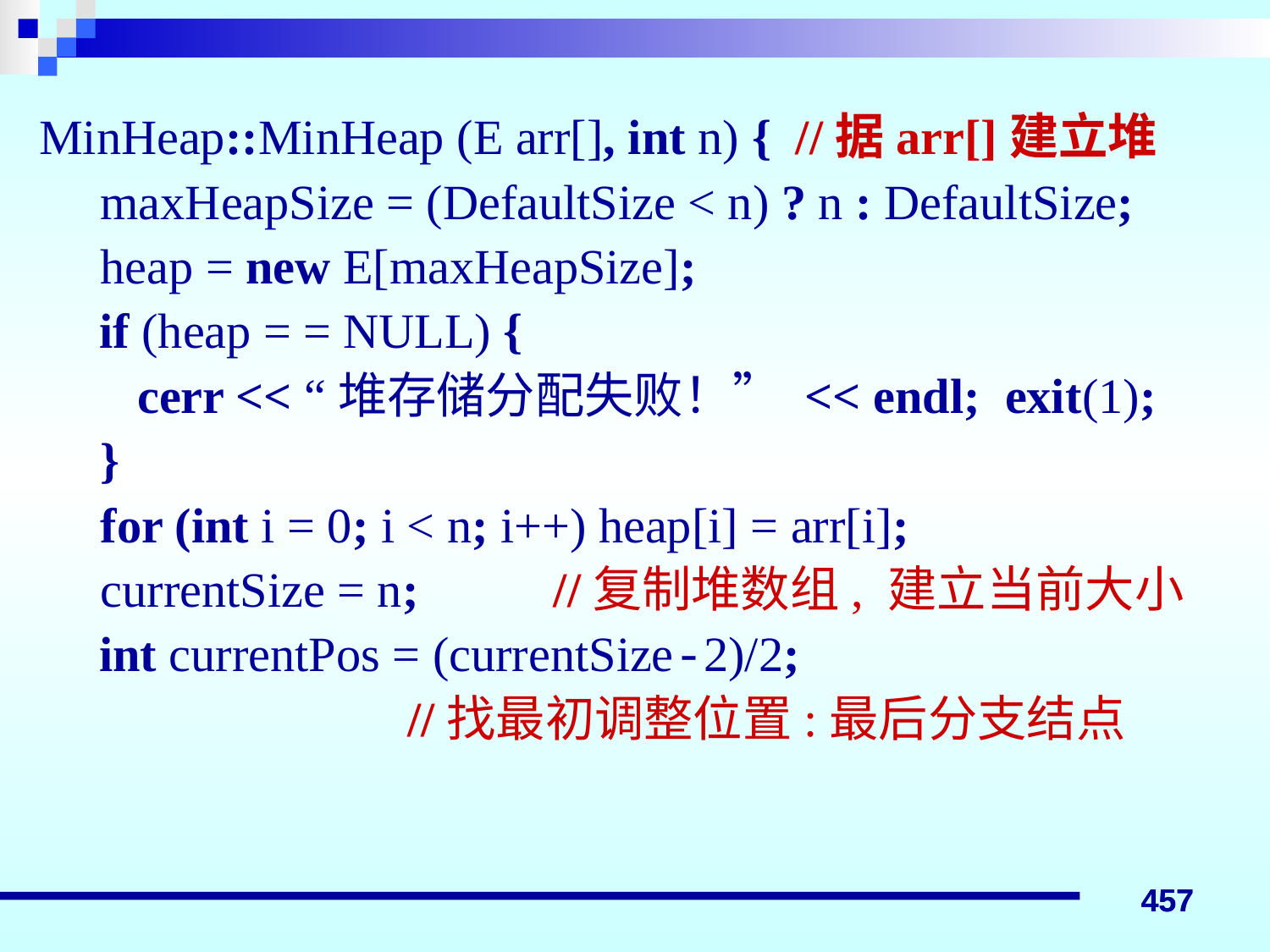

MinHeap::MinHeap (E arr[], int n) {  //据arr[]建立堆
     maxHeapSize = (DefaultSize < n) ? n : DefaultSize;
     heap = new E[maxHeapSize];
	 if (heap = = NULL) {
        cerr << “堆存储分配失败！” << endl;  exit(1);
     }
     for (int i = 0; i < n; i++) heap[i] = arr[i];
     currentSize = n;	       //复制堆数组, 建立当前大小
	 int currentPos = (currentSize-2)/2;
                              //找最初调整位置:最后分支结点
457
457